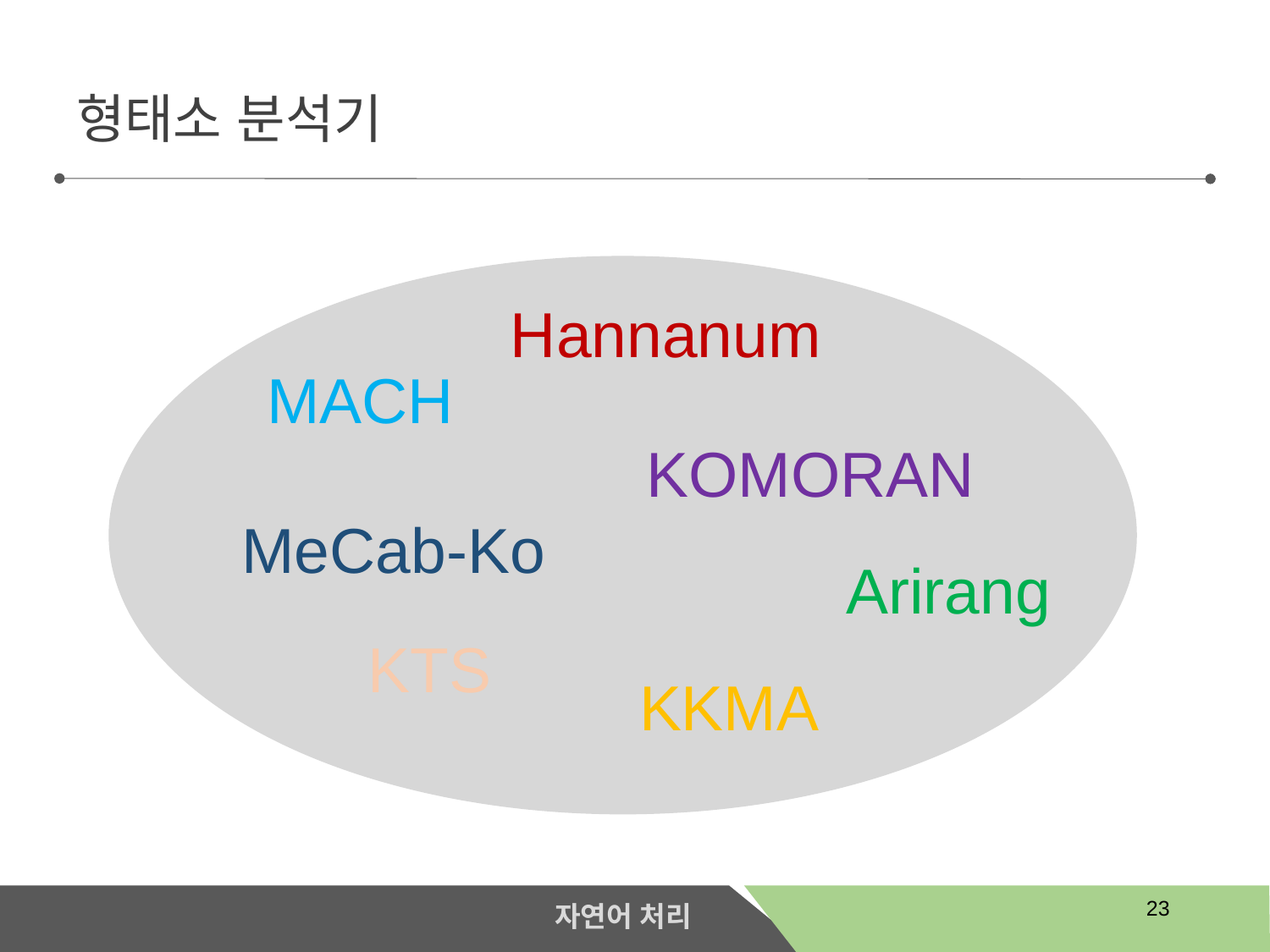

형태소 분석기

Hannanum
MACH
KOMORAN
MeCab-Ko
Arirang
KTS
KKMA
23

자연어 처리